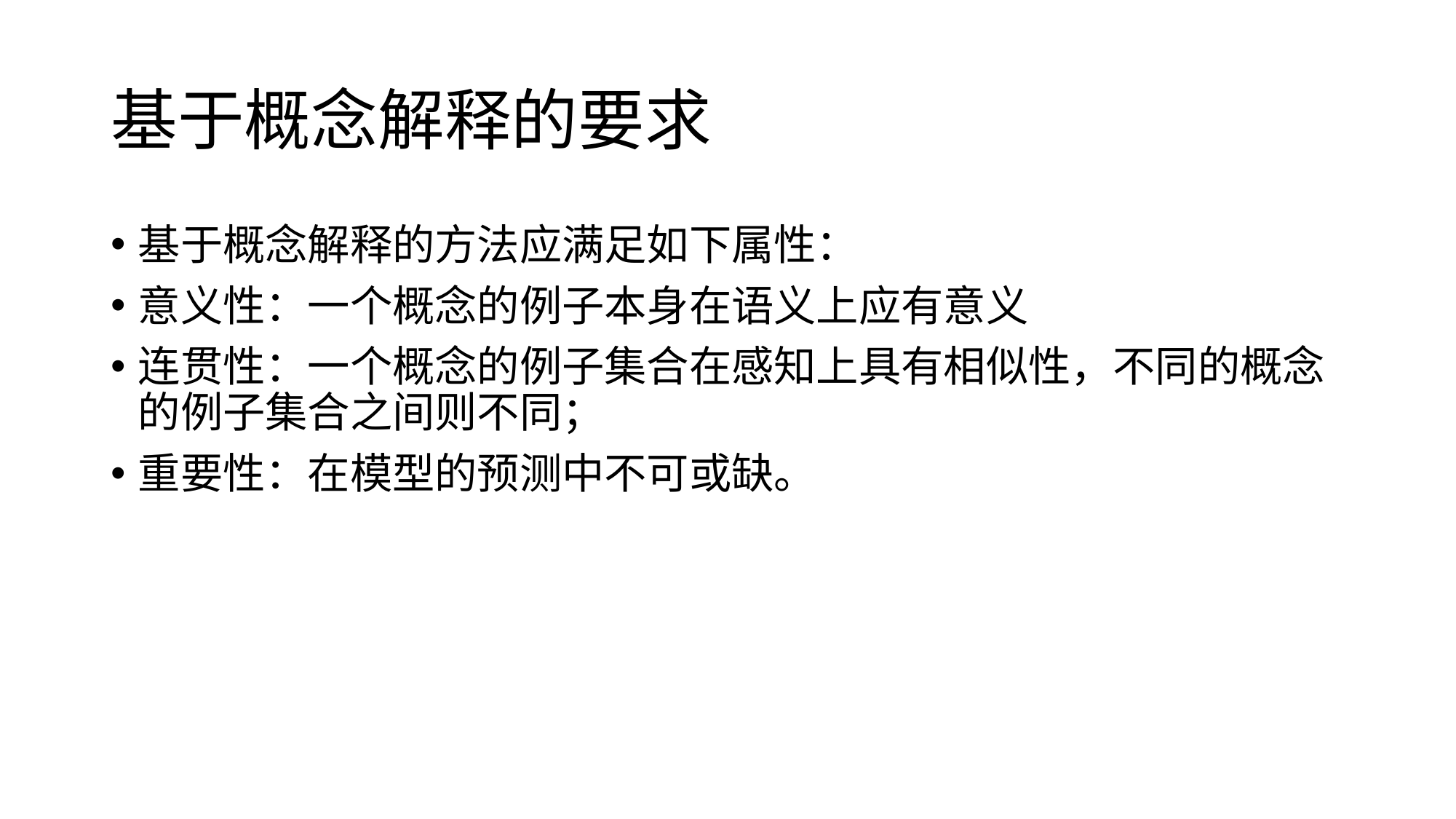

# 基于概念解释的要求
基于概念解释的方法应满足如下属性：
意义性：一个概念的例子本身在语义上应有意义
连贯性：一个概念的例子集合在感知上具有相似性，不同的概念的例子集合之间则不同；
重要性：在模型的预测中不可或缺。